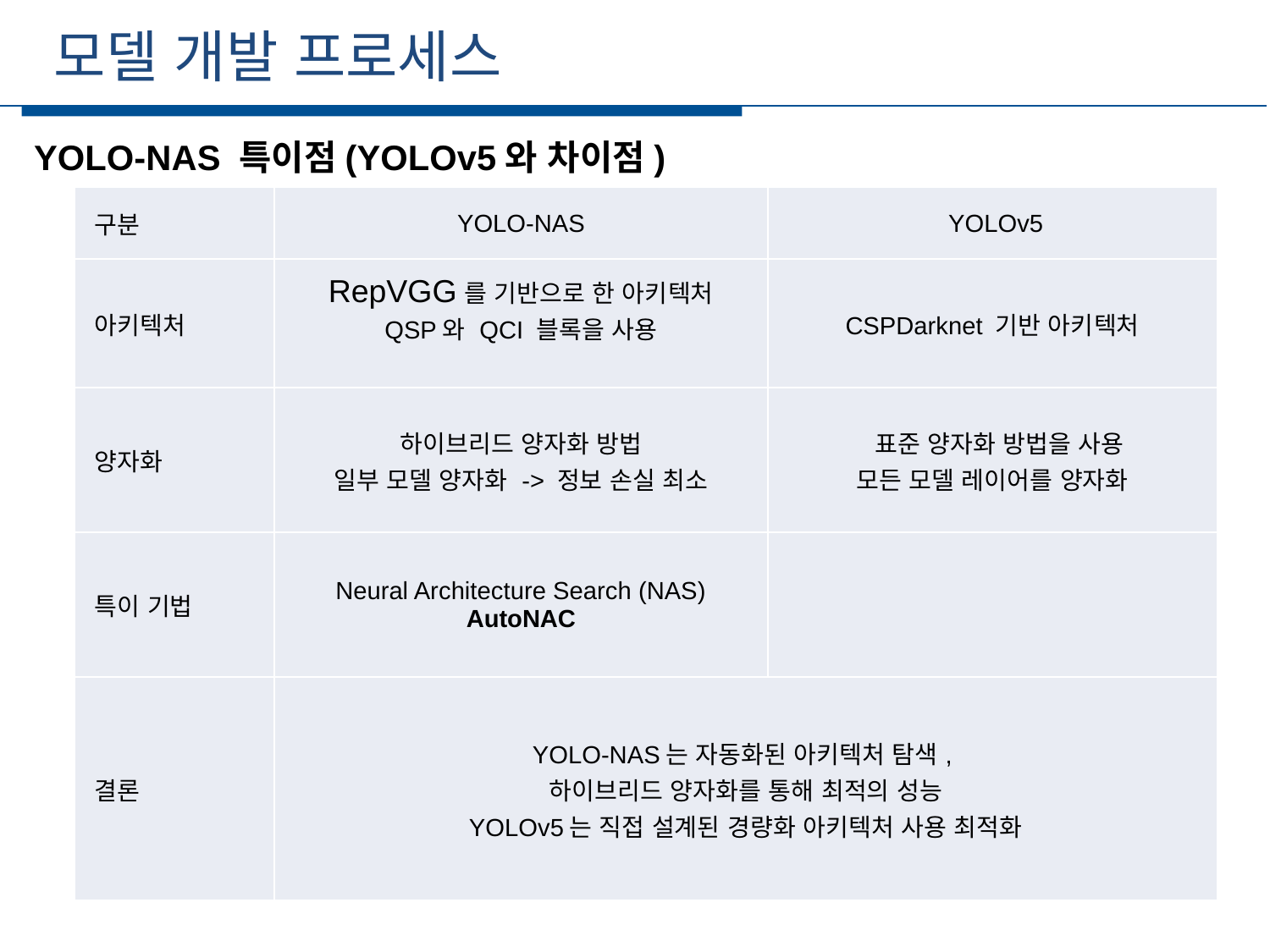

모델 개발 프로세스
세부일정

YOLO-NAS 특이점(YOLOv5와 차이점)
| 구분 | YOLO-NAS | YOLOv5 |
| --- | --- | --- |
| 아키텍처 | RepVGG를 기반으로 한 아키텍처 QSP와 QCI 블록을 사용 | CSPDarknet 기반 아키텍처 |
| 양자화 | 하이브리드 양자화 방법 일부 모델 양자화 -> 정보 손실 최소 | 표준 양자화 방법을 사용 모든 모델 레이어를 양자화 |
| 특이 기법 | Neural Architecture Search (NAS) AutoNAC |  |
| 결론 | YOLO-NAS는 자동화된 아키텍처 탐색, 하이브리드 양자화를 통해 최적의 성능 YOLOv5는 직접 설계된 경량화 아키텍처 사용 최적화 |  |